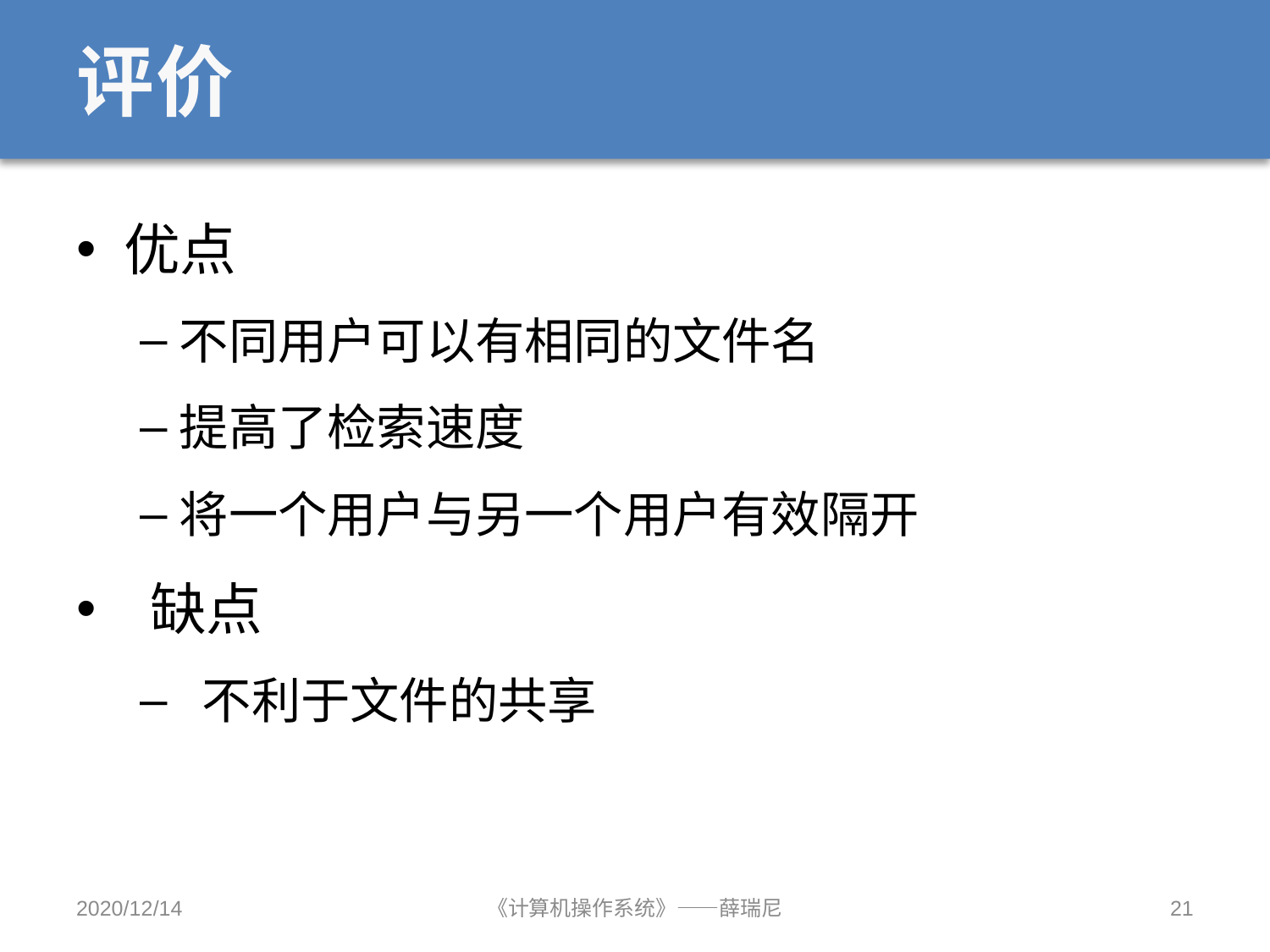

# 评价
优点
不同用户可以有相同的文件名
提高了检索速度
将一个用户与另一个用户有效隔开
 缺点
 不利于文件的共享

2020/12/14
《计算机操作系统》——薛瑞尼
21